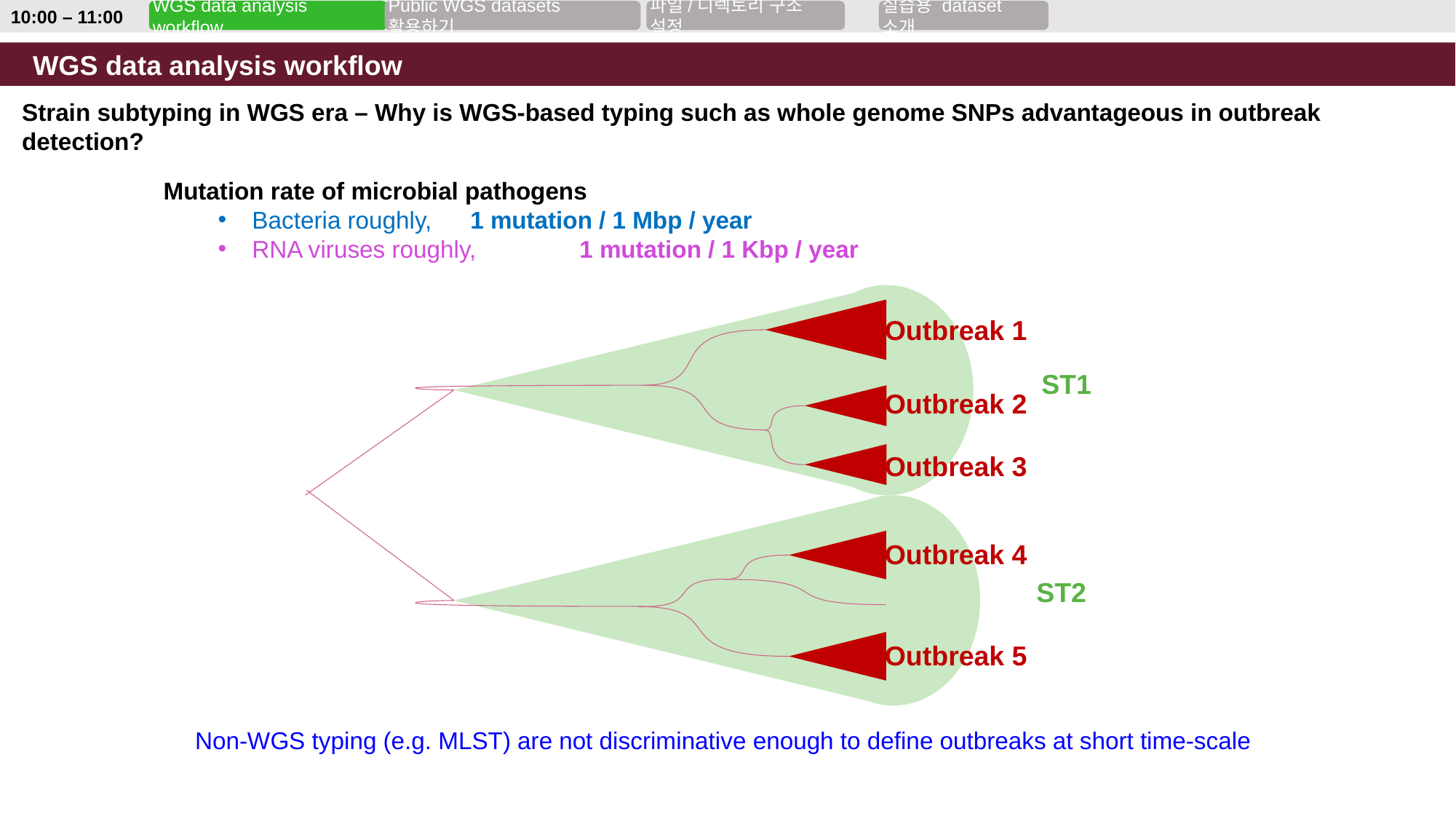

10:00 – 11:00
WGS data analysis workflow
Public WGS datasets 활용하기
파일/디렉토리 구조 설정
실습용 dataset 소개
WGS data analysis workflow
Strain subtyping in WGS era – Why is WGS-based typing such as whole genome SNPs advantageous in outbreak detection?

Mutation rate of microbial pathogens
Bacteria roughly,	1 mutation / 1 Mbp / year
RNA viruses roughly,	1 mutation / 1 Kbp / year

Outbreak 1
ST1

Outbreak 2

Outbreak 3

Outbreak 4
ST2

Outbreak 5
Non-WGS typing (e.g. MLST) are not discriminative enough to define outbreaks at short time-scale